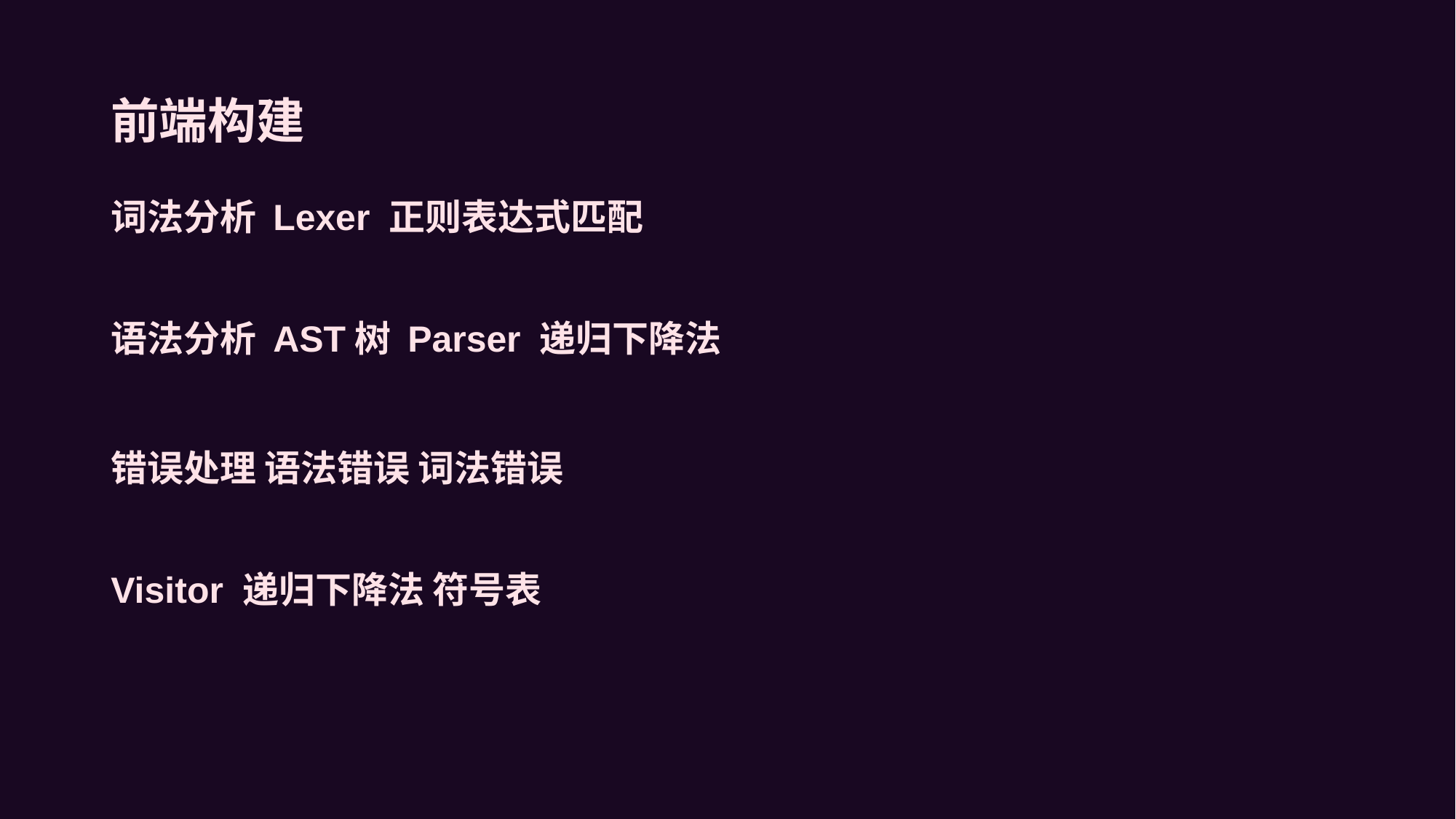

前端构建
词法分析 Lexer 正则表达式匹配
语法分析 AST树 Parser 递归下降法
错误处理 语法错误 词法错误
Visitor 递归下降法 符号表